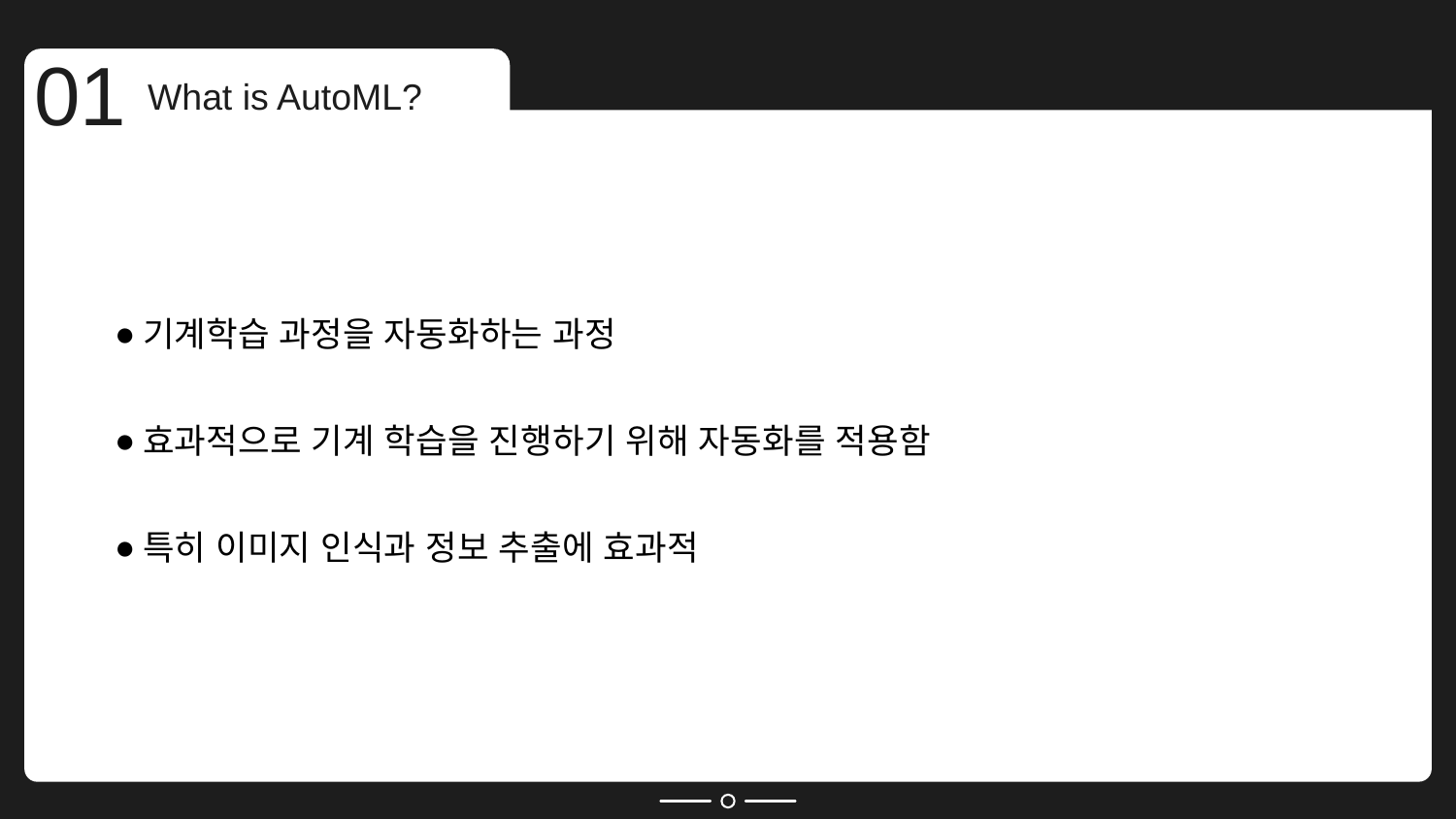

01
What is AutoML?
기계학습 과정을 자동화하는 과정

효과적으로 기계 학습을 진행하기 위해 자동화를 적용함

특히 이미지 인식과 정보 추출에 효과적